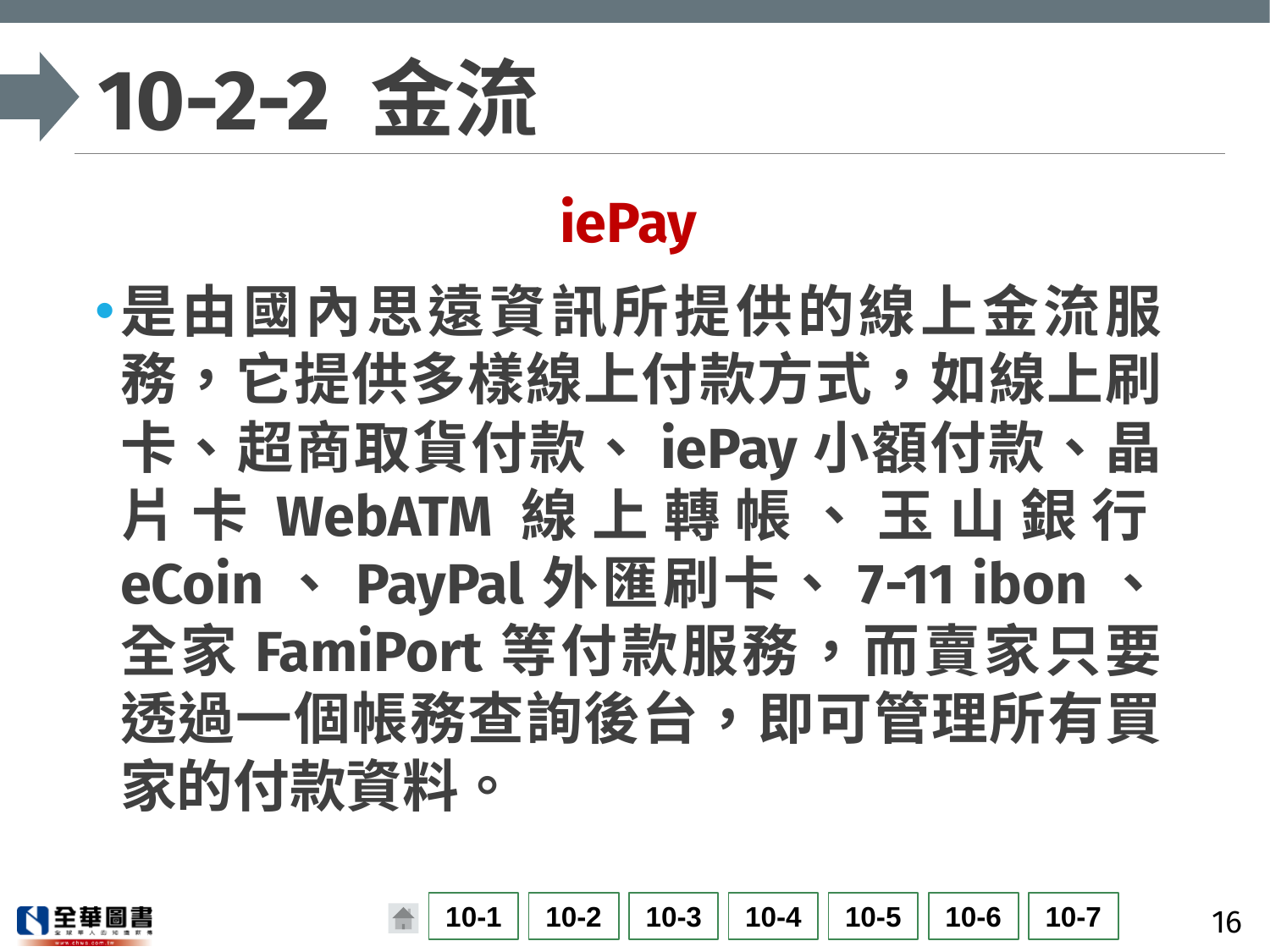

# 10-2-2 金流
iePay
是由國內思遠資訊所提供的線上金流服務，它提供多樣線上付款方式，如線上刷卡、超商取貨付款、iePay小額付款、晶片卡WebATM線上轉帳、玉山銀行eCoin、PayPal外匯刷卡、7-11 ibon、全家FamiPort等付款服務，而賣家只要透過一個帳務查詢後台，即可管理所有買家的付款資料。
16